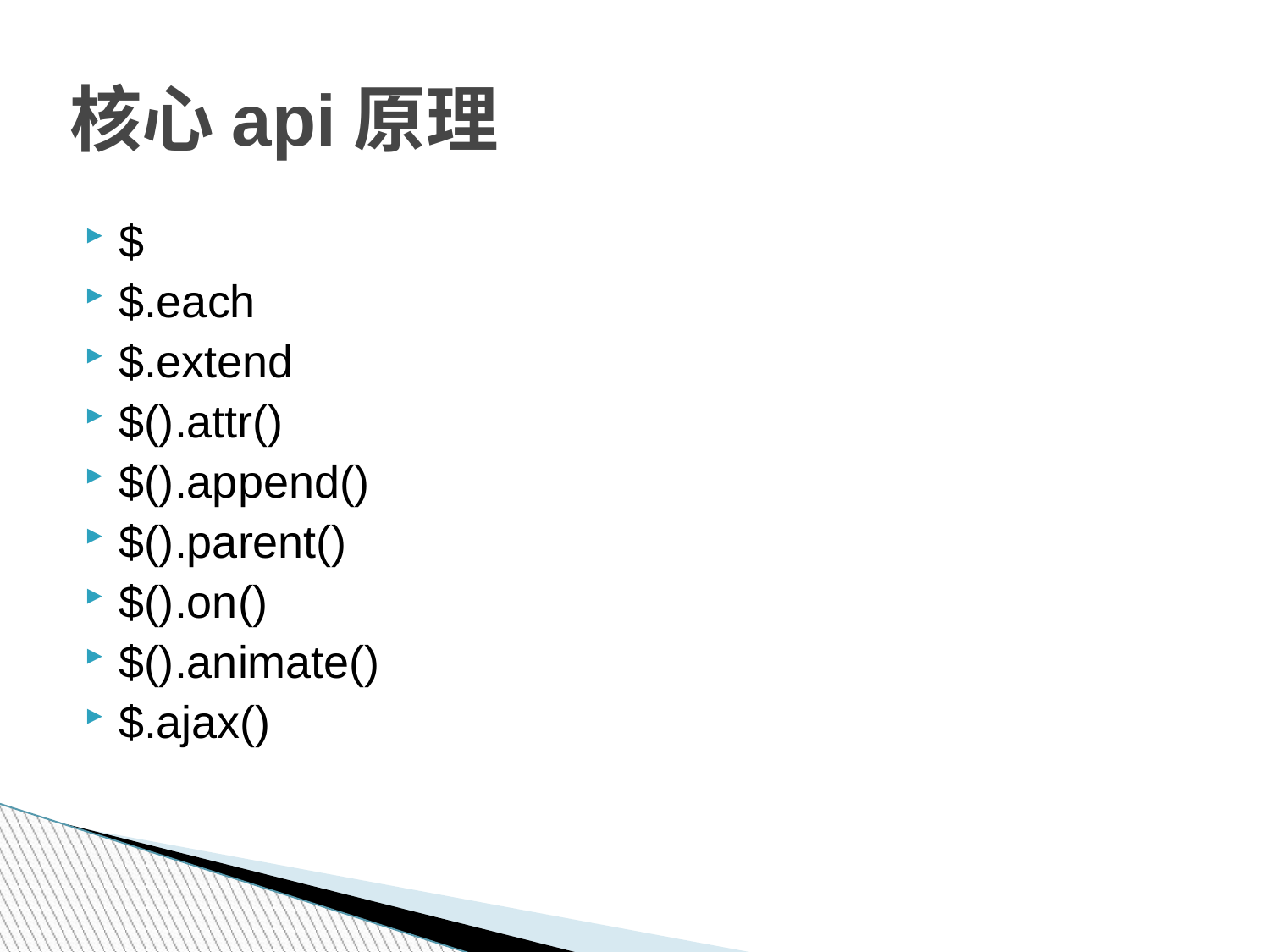

# 核心api原理
$
$.each
$.extend
$().attr()
$().append()
$().parent()
$().on()
$().animate()
$.ajax()